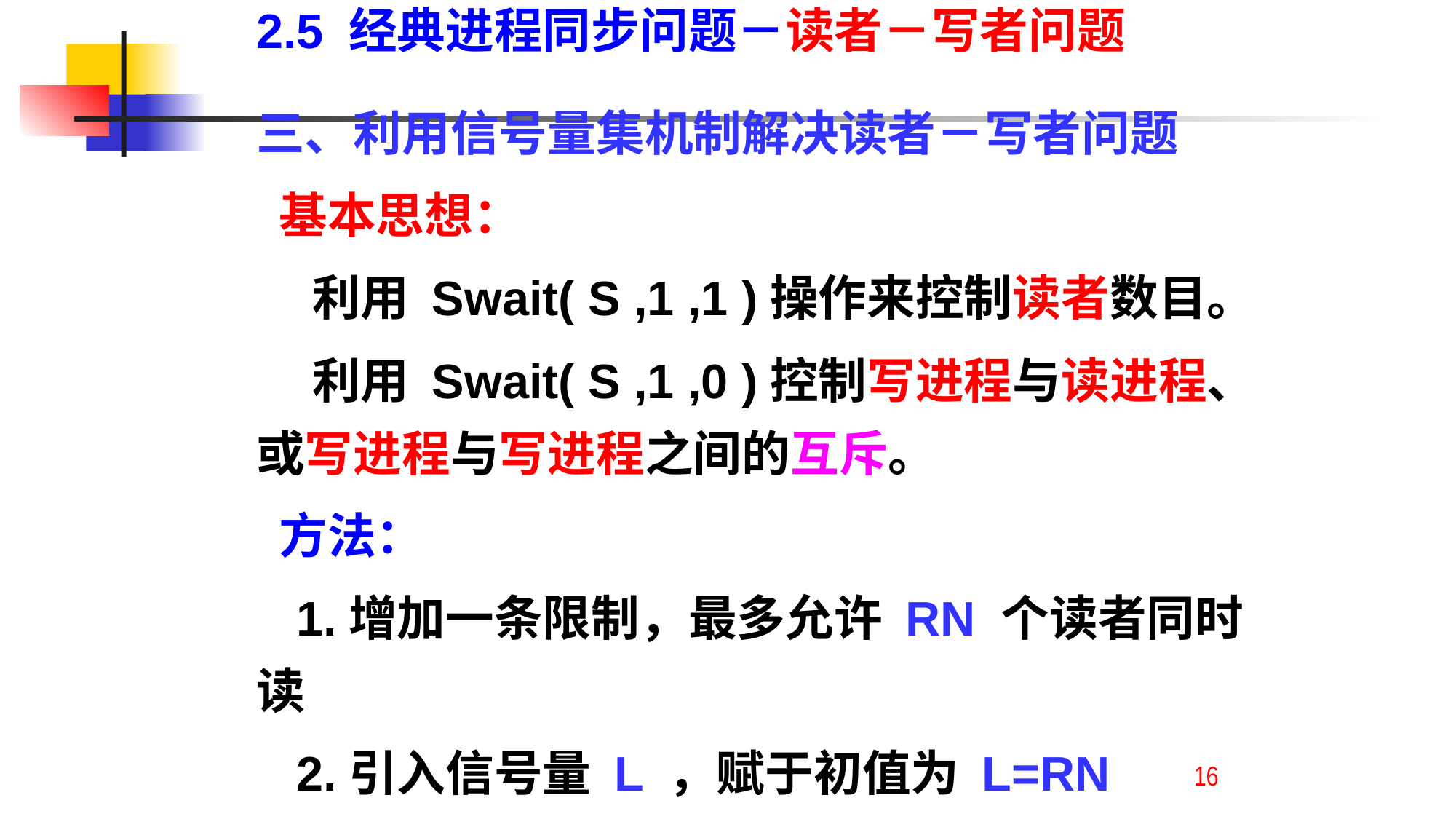

2.5 经典进程同步问题－读者－写者问题
三、利用信号量集机制解决读者－写者问题
 基本思想：
    利用 Swait( S ,1 ,1 )操作来控制读者数目。
    利用 Swait( S ,1 ,0 )控制写进程与读进程、或写进程与写进程之间的互斥。
 方法：
   1.增加一条限制，最多允许 RN 个读者同时读
   2.引入信号量 L ，赋于初值为 L=RN
16